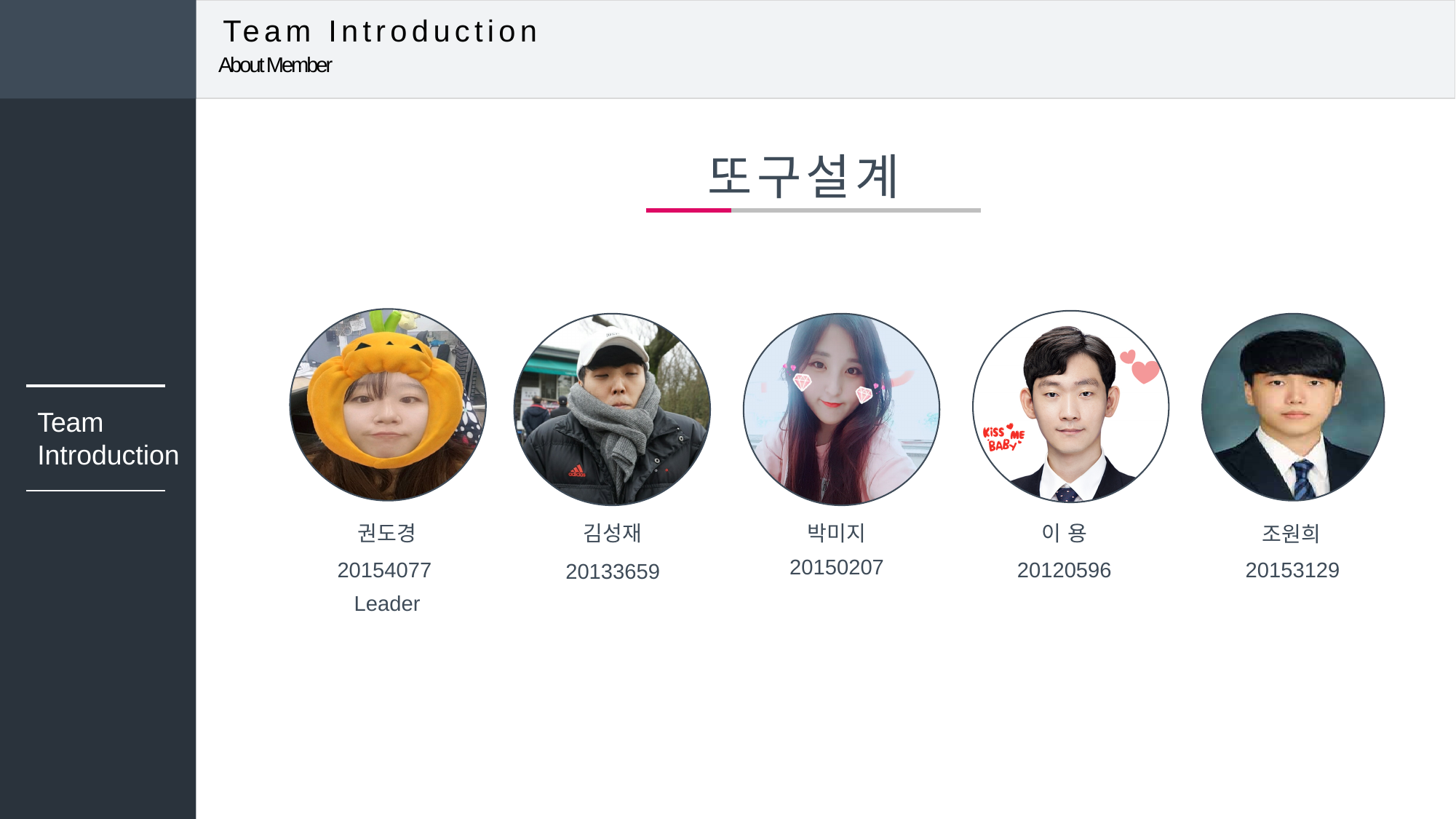

Team Introduction
About Member
또구설계

Team
Introduction
권도경
김성재
박미지
이 용
조원희
20150207
20154077
20120596
20153129
20133659
Leader